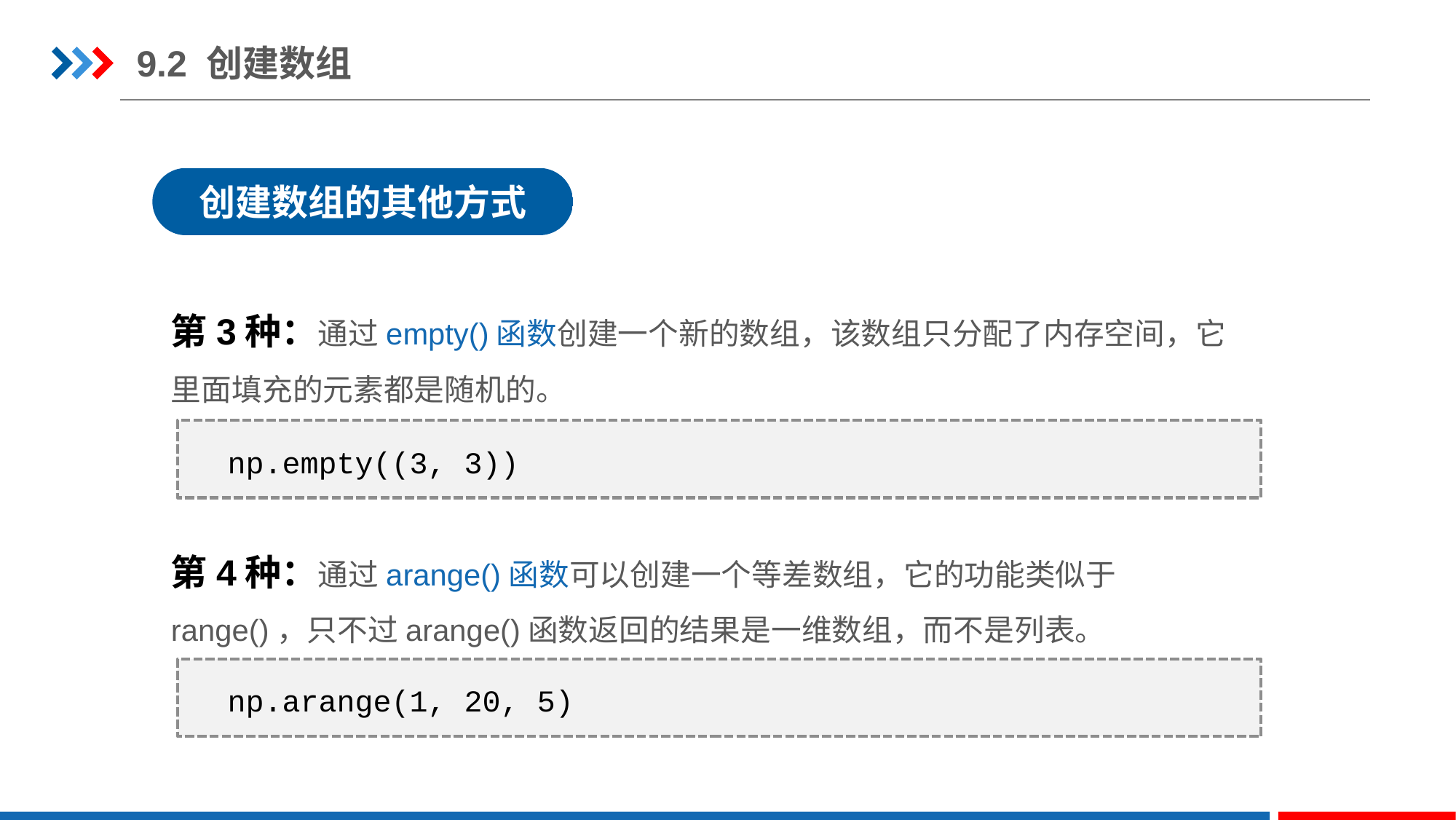

9.2 创建数组
创建数组的其他方式
第3种：通过empty()函数创建一个新的数组，该数组只分配了内存空间，它里面填充的元素都是随机的。

np.empty((3, 3))
第4种：通过arange()函数可以创建一个等差数组，它的功能类似于range()，只不过arange()函数返回的结果是一维数组，而不是列表。

np.arange(1, 20, 5)